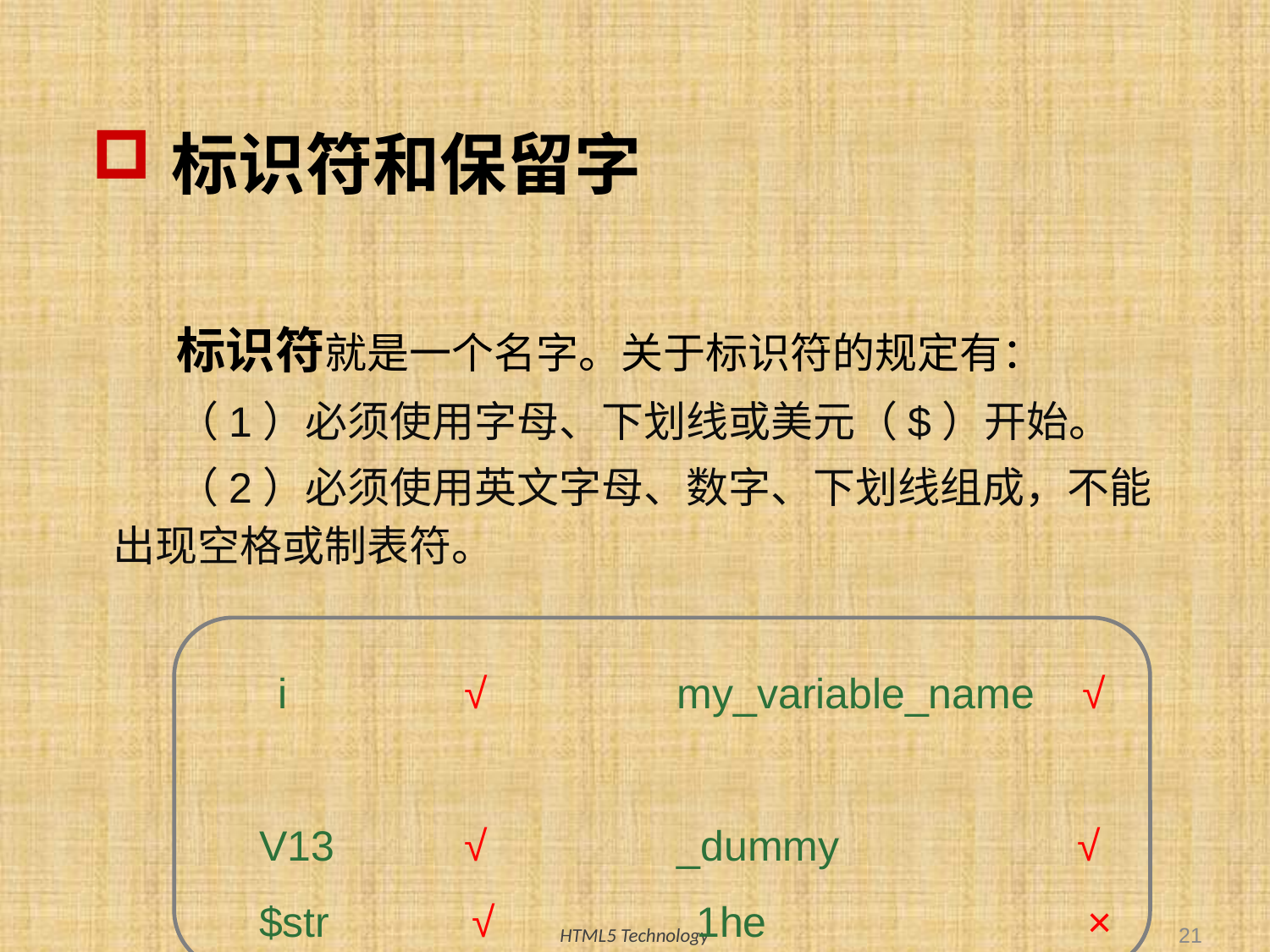

# 标识符和保留字
标识符就是一个名字。关于标识符的规定有：
（1）必须使用字母、下划线或美元（$）开始。
（2）必须使用英文字母、数字、下划线组成，不能出现空格或制表符。
      i               √                my_variable_name    √
    V13           √                _dummy                    √
    $str            √                 1he                           ×
21
HTML5 Technology